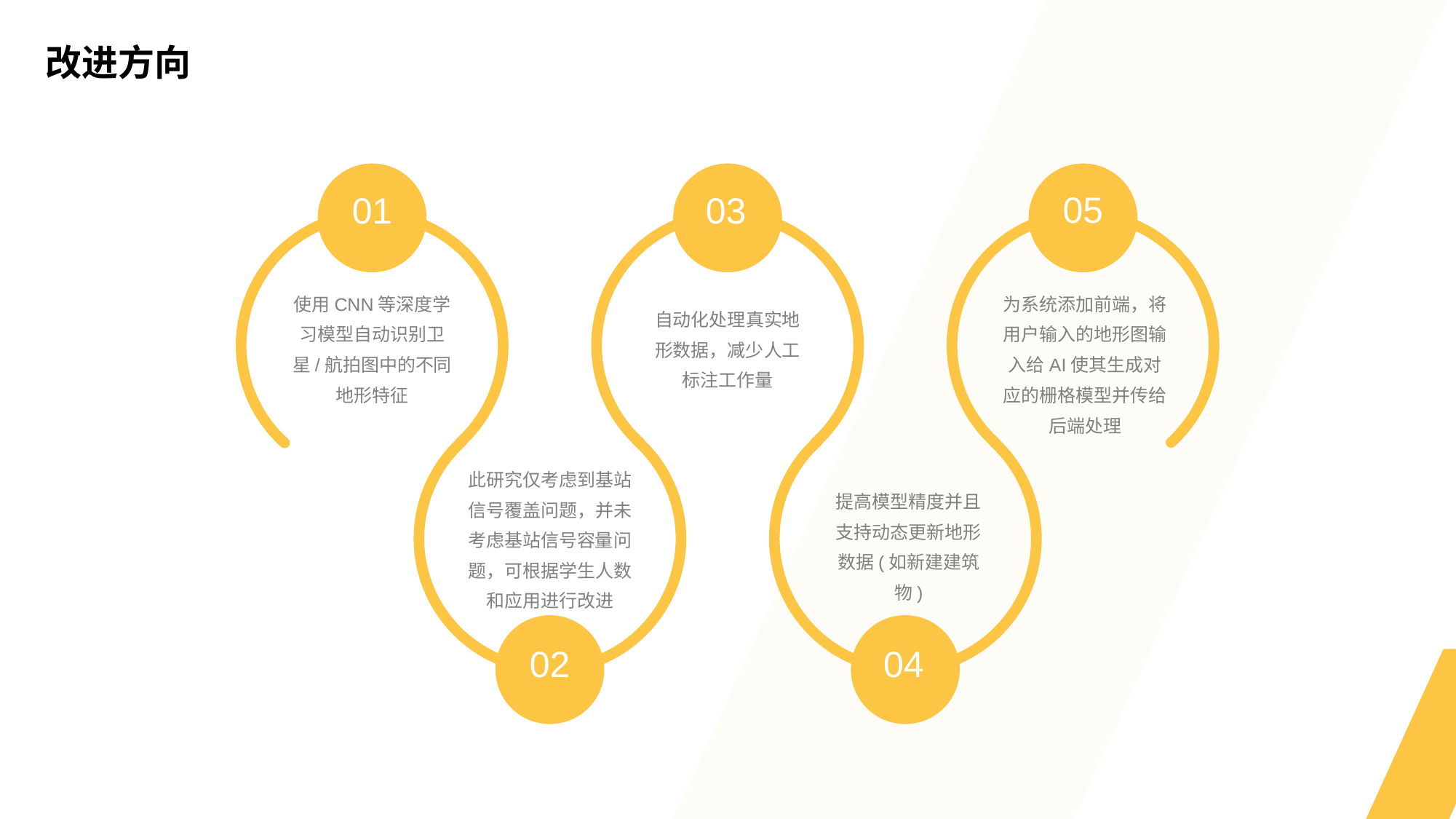

改进方向

05
01
03

为系统添加前端，将用户输入的地形图输入给AI使其生成对应的栅格模型并传给后端处理
使用CNN等深度学习模型自动识别卫星/航拍图中的不同地形特征

自动化处理真实地形数据，减少人工标注工作量

此研究仅考虑到基站信号覆盖问题，并未考虑基站信号容量问题，可根据学生人数和应用进行改进

提高模型精度并且支持动态更新地形数据(如新建建筑物)

02
04